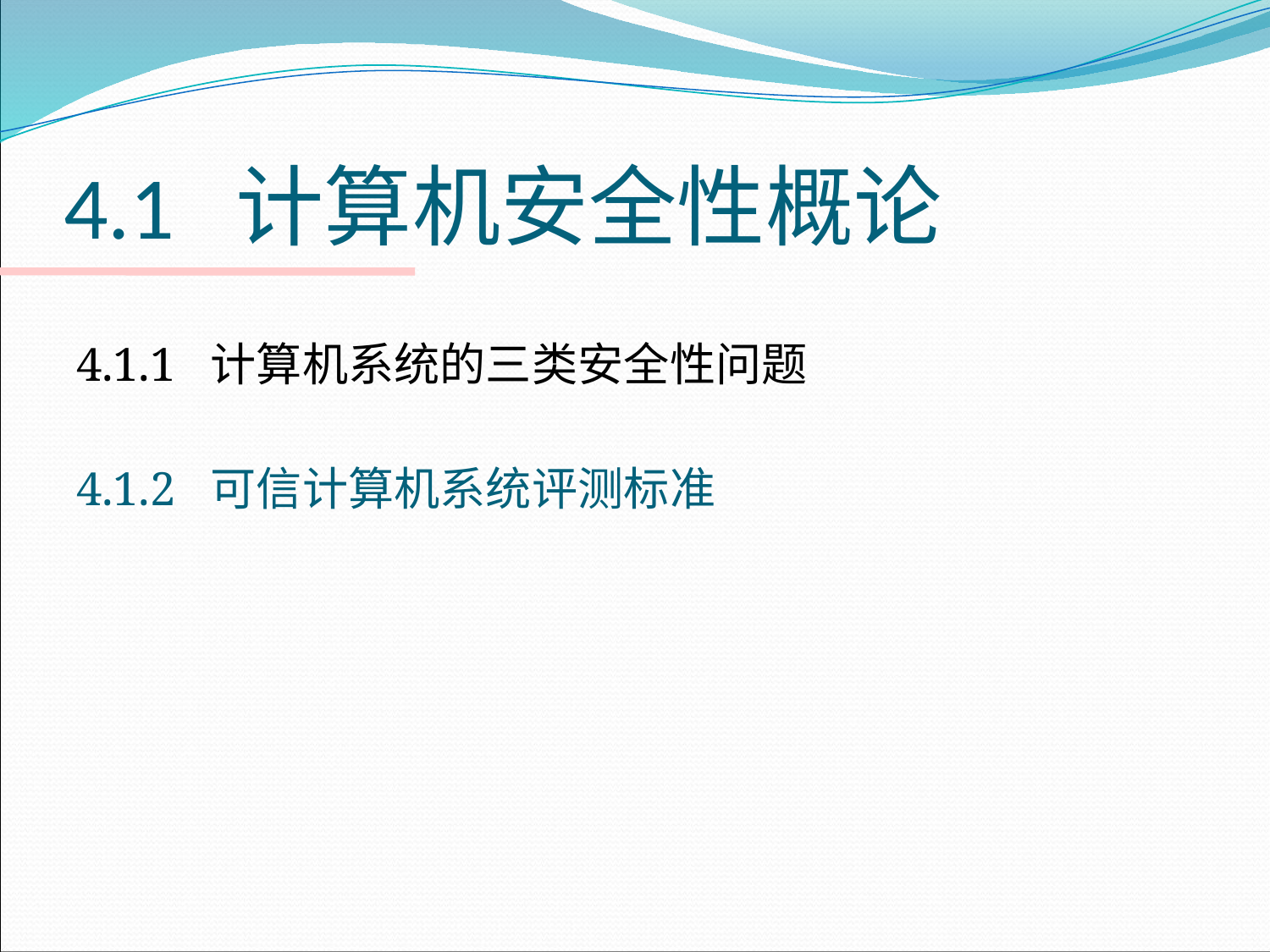

# 4.1  计算机安全性概论
4.1.1  计算机系统的三类安全性问题
4.1.2  可信计算机系统评测标准

420